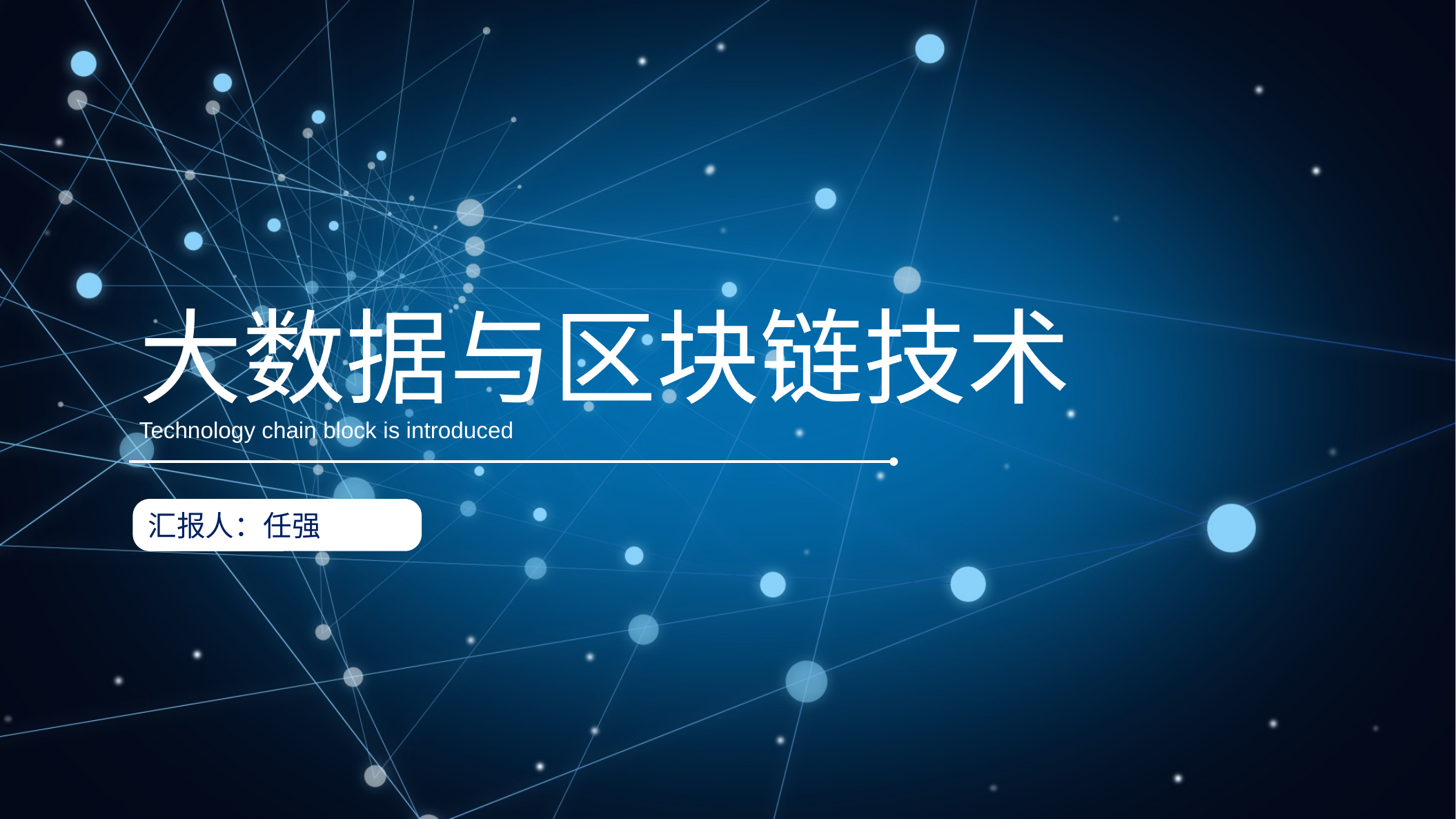

大数据与区块链技术
Technology chain block is introduced
汇报人：任强